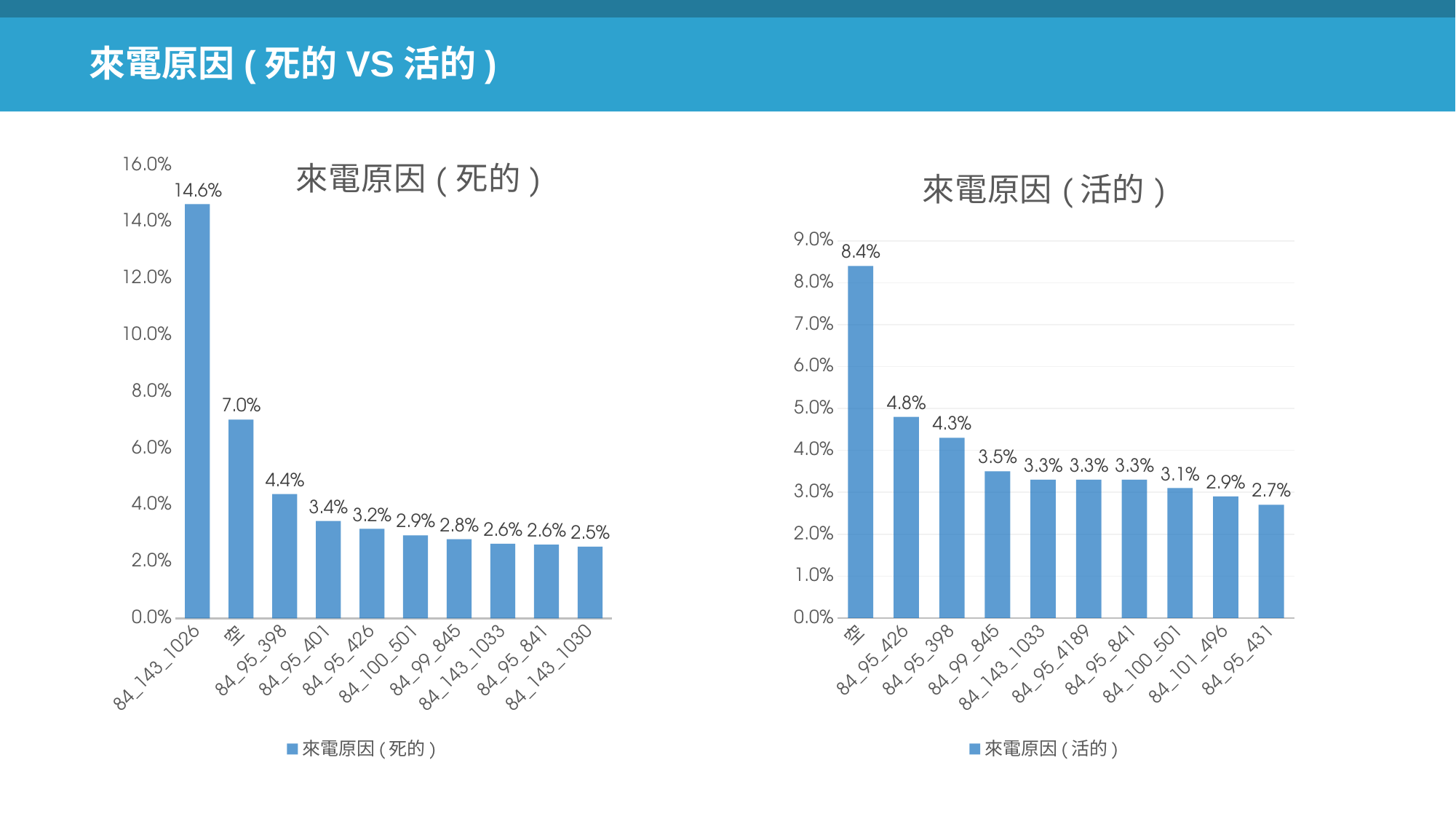

來電原因(死的VS活的)

### Chart: 來電原因(活的)

| Category | 來電原因(活的) |
|---|---|
| 空 | 0.084 |
| 84_95_426 | 0.048 |
| 84_95_398 | 0.043 |
| 84_99_845 | 0.035 |
| 84_143_1033 | 0.033 |
| 84_95_4189 | 0.033 |
| 84_95_841 | 0.033 |
| 84_100_501 | 0.031 |
| 84_101_496 | 0.029 |
| 84_95_431 | 0.027 |

### Chart

| Category | 來電原因(死的) |
|---|---|
| 84_143_1026 | 0.14627159226953992 |
| 空 | 0.07016418676244228 |
| 84_95_398 | 0.04386865059004618 |
| 84_95_401 | 0.03437660338635198 |
| 84_95_426 | 0.03155464340687532 |
| 84_100_501 | 0.029288524029416795 |
| 84_99_845 | 0.027920301009064476 |
| 84_143_1033 | 0.026295536172396102 |
| 84_95_841 | 0.02599623738669403 |
| 84_143_1030 | 0.025269368907131863 |
來電原因(死的)